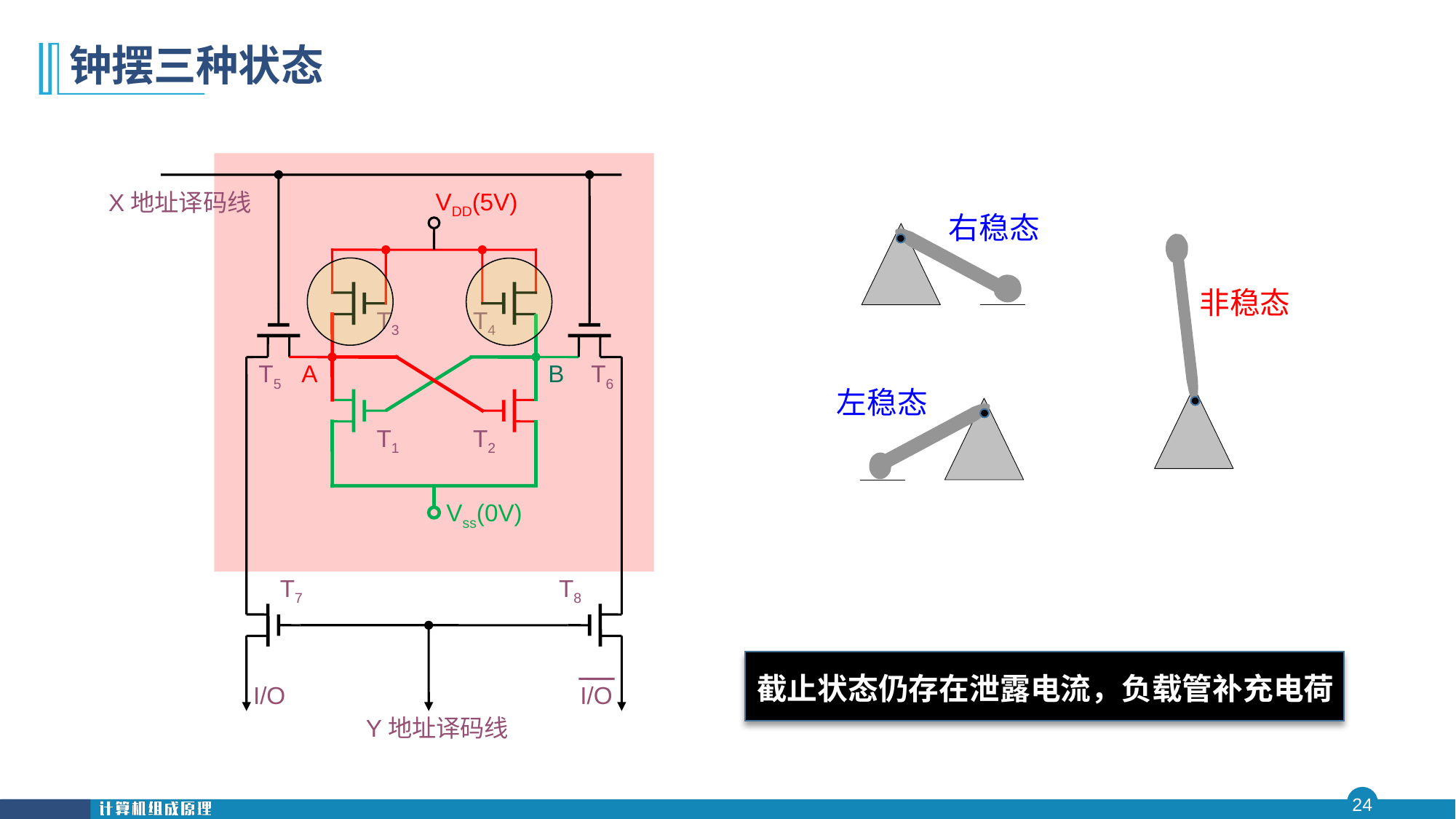

# 钟摆三种状态

VDD(5V)
X地址译码线

T3
T4

T5

A

B
T6

T1
T2

Vss(0V)
T7
T8

I/O
I/O

Y地址译码线
右稳态

非稳态

左稳态

截止状态仍存在泄露电流，负载管补充电荷